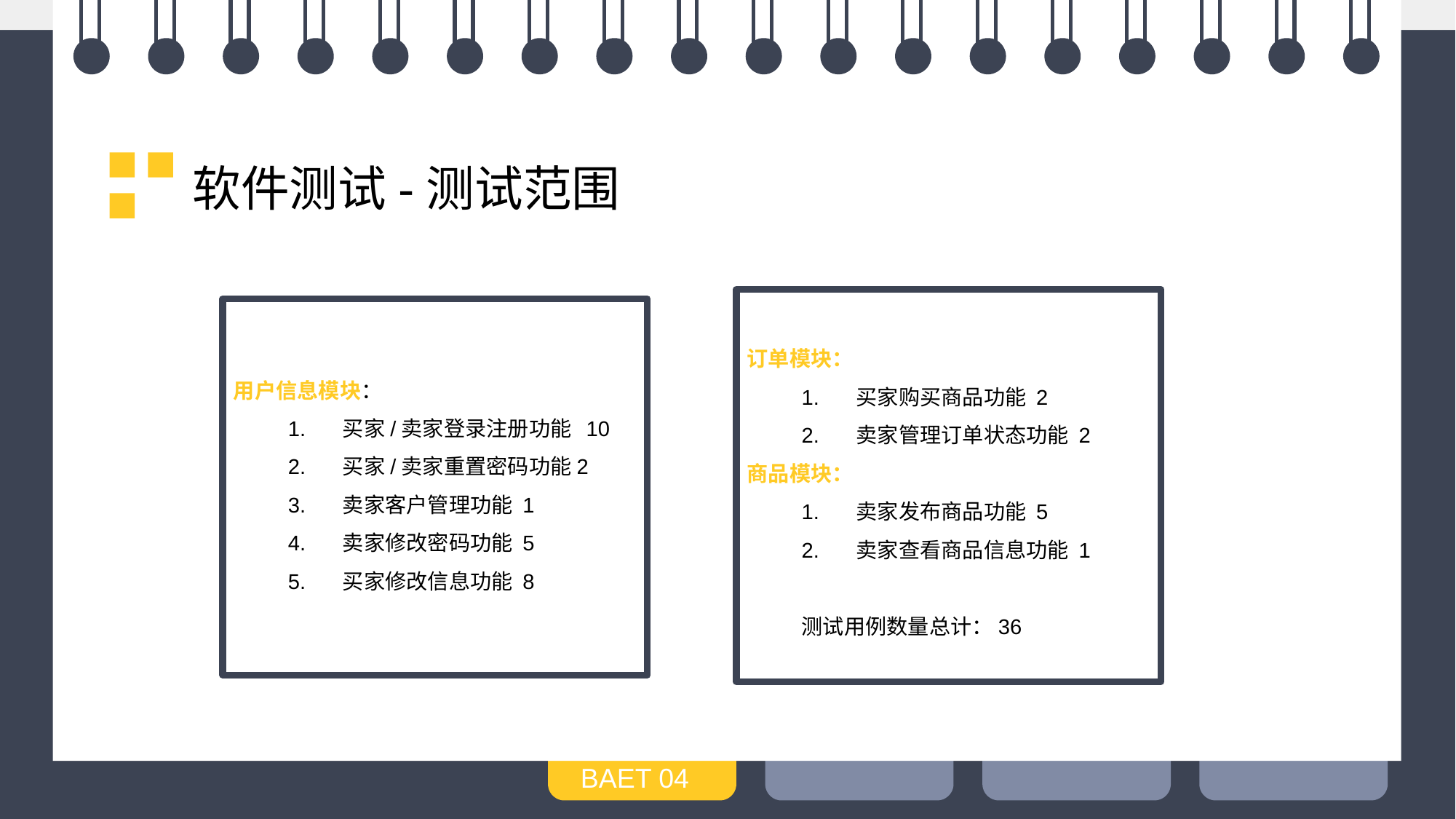

软件测试-测试范围
订单模块：
1.	买家购买商品功能 2
2.	卖家管理订单状态功能 2
商品模块：
1.	卖家发布商品功能 5
2.	卖家查看商品信息功能 1

测试用例数量总计：36

用户信息模块：
1.	买家/卖家登录注册功能  10
2.	买家/卖家重置密码功能2
3.	卖家客户管理功能 1
4.	卖家修改密码功能 5
5.	买家修改信息功能 8

BAET 04